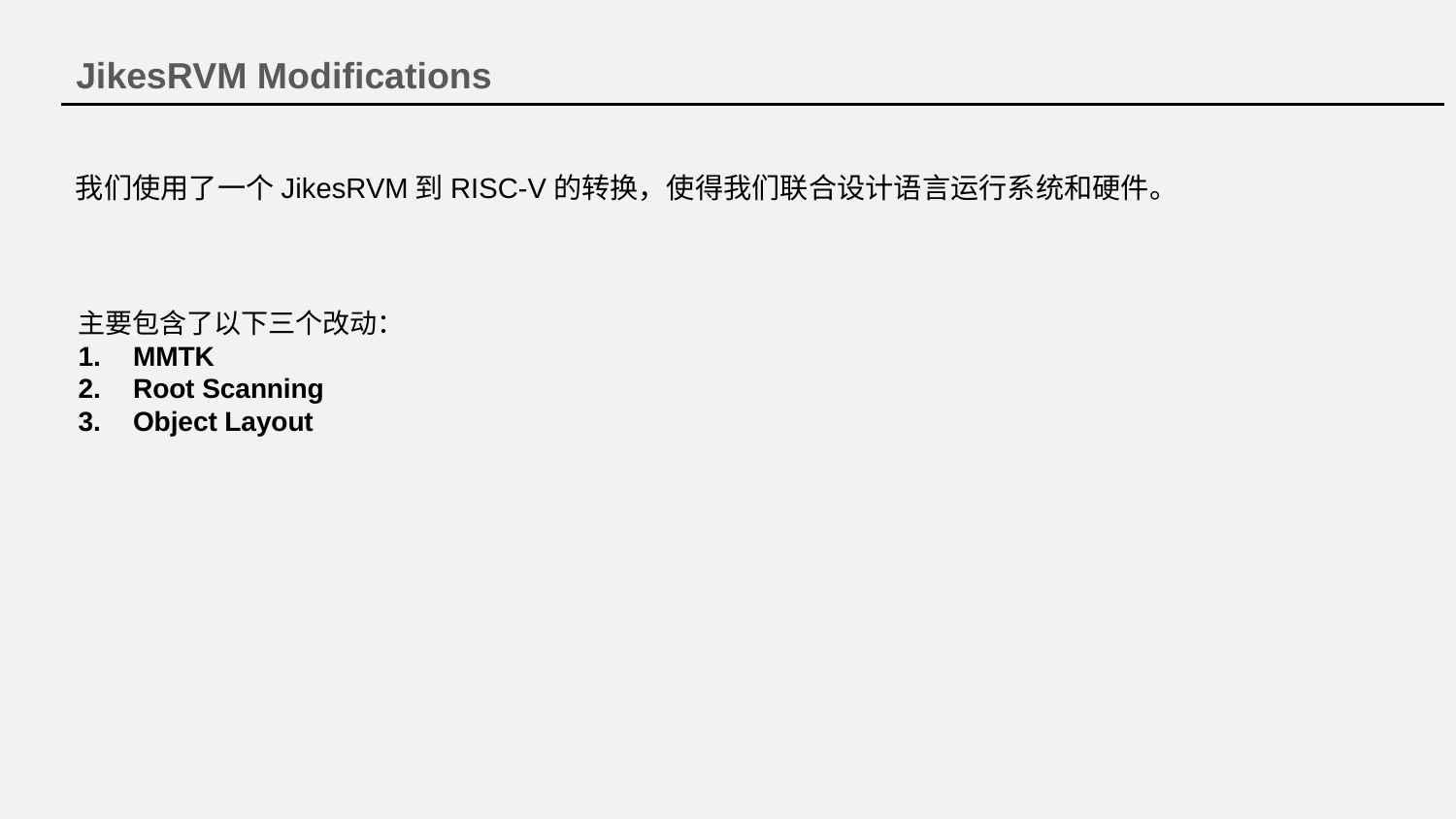

JikesRVM Modifications
我们使用了一个JikesRVM到RISC-V的转换，使得我们联合设计语言运行系统和硬件。
主要包含了以下三个改动：
MMTK
Root Scanning
Object Layout